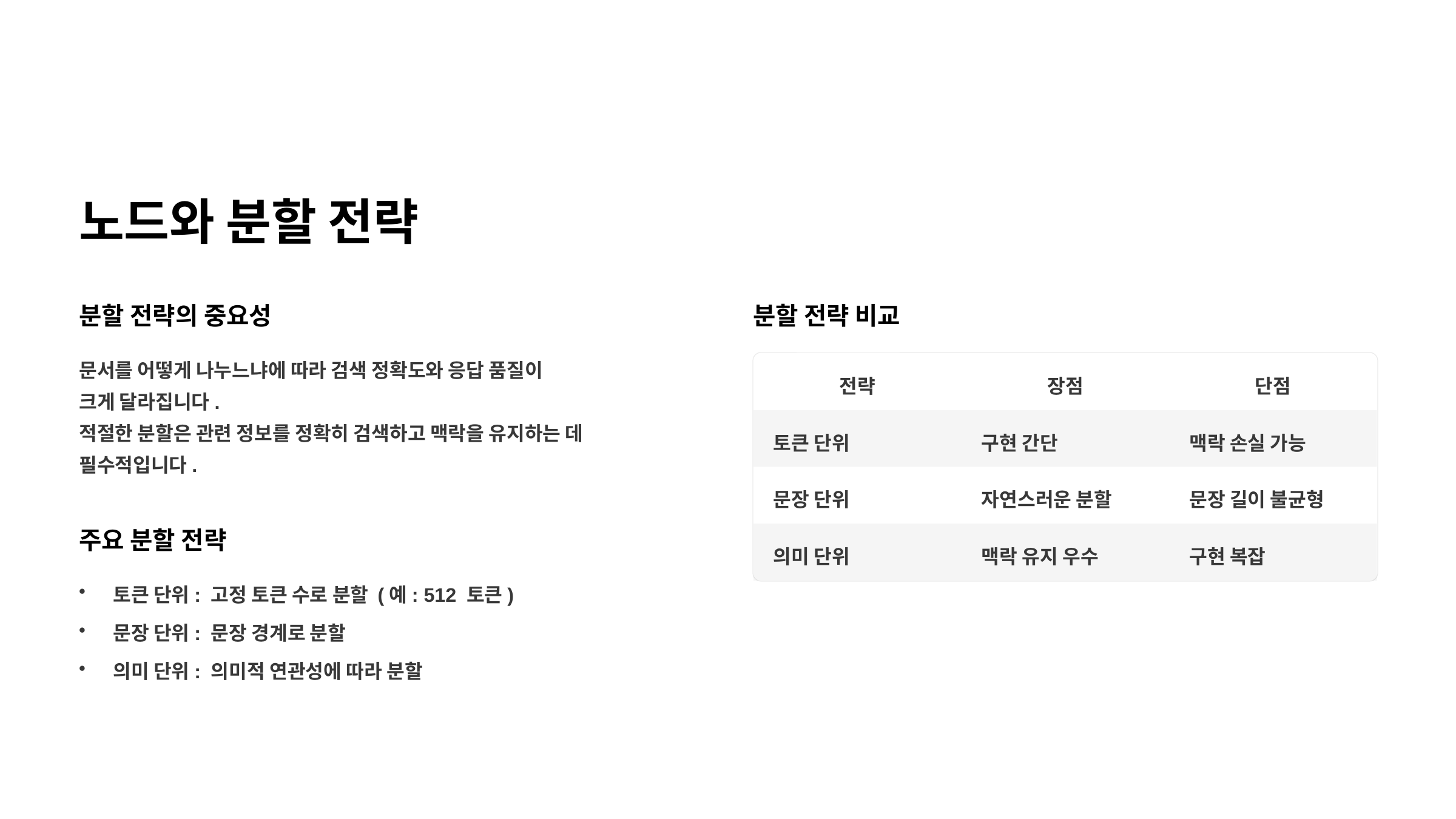

노드와 분할 전략
분할 전략의 중요성
분할 전략 비교
문서를 어떻게 나누느냐에 따라 검색 정확도와 응답 품질이
크게 달라집니다.
적절한 분할은 관련 정보를 정확히 검색하고 맥락을 유지하는 데
필수적입니다.

전략
장점
단점

토큰 단위
구현 간단
맥락 손실 가능

문장 단위
자연스러운 분할
문장 길이 불균형
주요 분할 전략

의미 단위
맥락 유지 우수
구현 복잡
토큰 단위: 고정 토큰 수로 분할 (예: 512 토큰)
문장 단위: 문장 경계로 분할
의미 단위: 의미적 연관성에 따라 분할